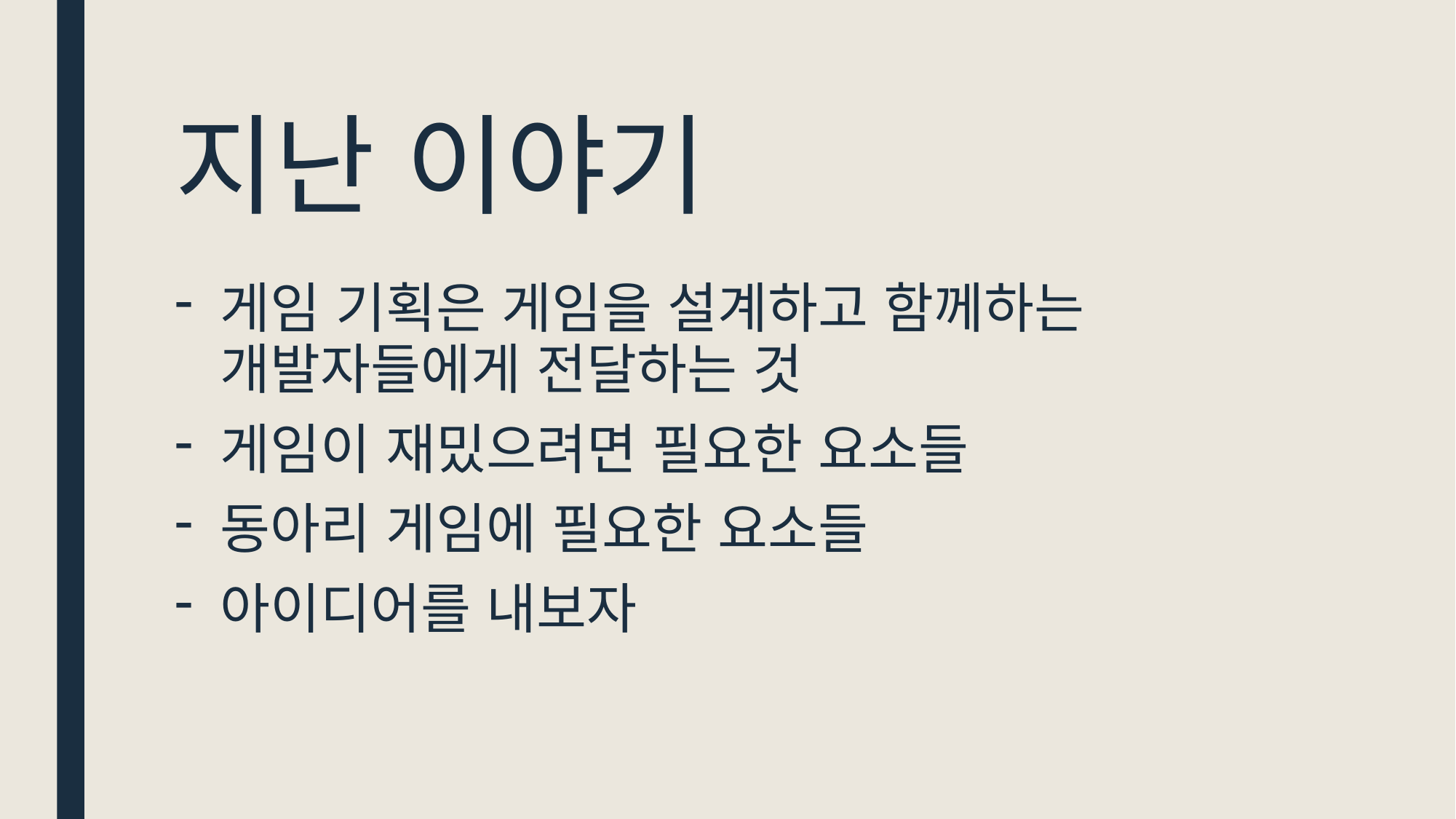

# 지난 이야기
게임 기획은 게임을 설계하고 함께하는 개발자들에게 전달하는 것
게임이 재밌으려면 필요한 요소들
동아리 게임에 필요한 요소들
아이디어를 내보자